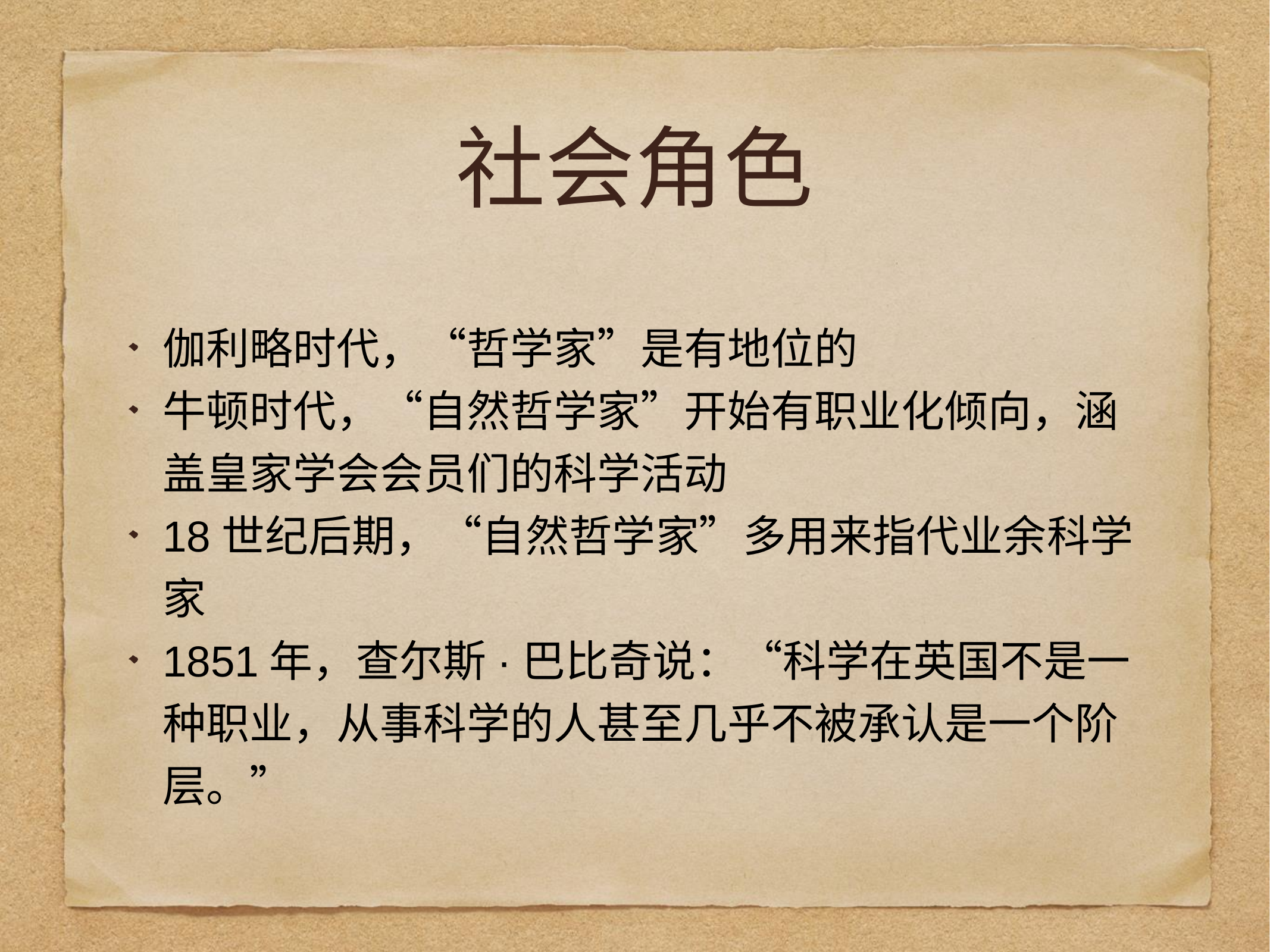

# 社会角色
伽利略时代，“哲学家”是有地位的
牛顿时代，“自然哲学家”开始有职业化倾向，涵盖皇家学会会员们的科学活动
18世纪后期，“自然哲学家”多用来指代业余科学家
1851年，查尔斯·巴比奇说：“科学在英国不是一种职业，从事科学的人甚至几乎不被承认是一个阶层。”